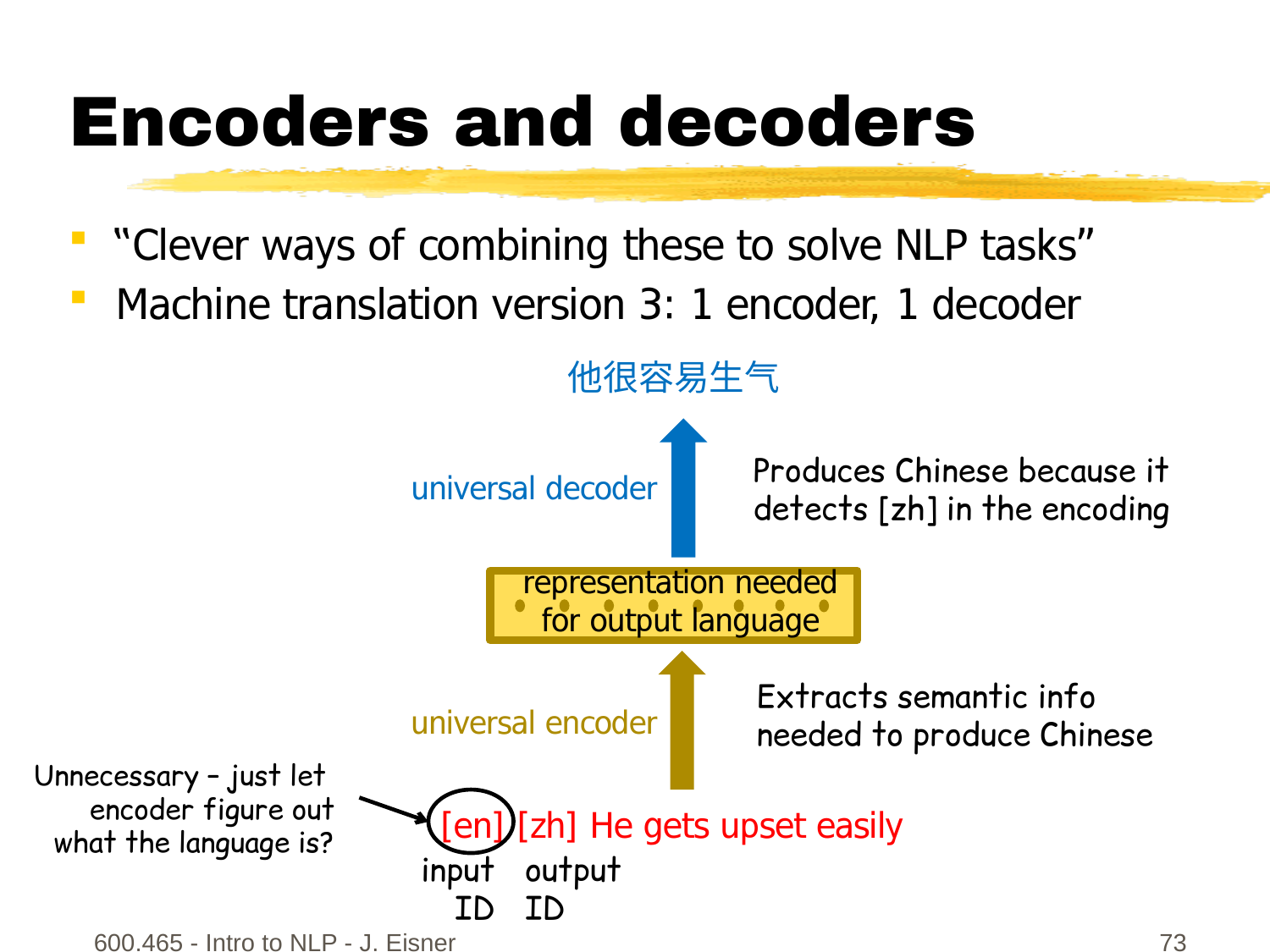

# Encoders and decoders
“Clever ways of combining these to solve NLP tasks”
Machine translation version 3: 1 encoder, 1 decoder

他很容易生气

universal decoder
Produces Chinese because it detects [zh] in the encoding
representation needed
for output language

universal encoder
Extracts semantic info needed to produce Chinese
Unnecessary – just let
encoder figure out
what the language is?

[en] [zh] He gets upset easily
input
ID
output
ID
600.465 - Intro to NLP - J. Eisner
73